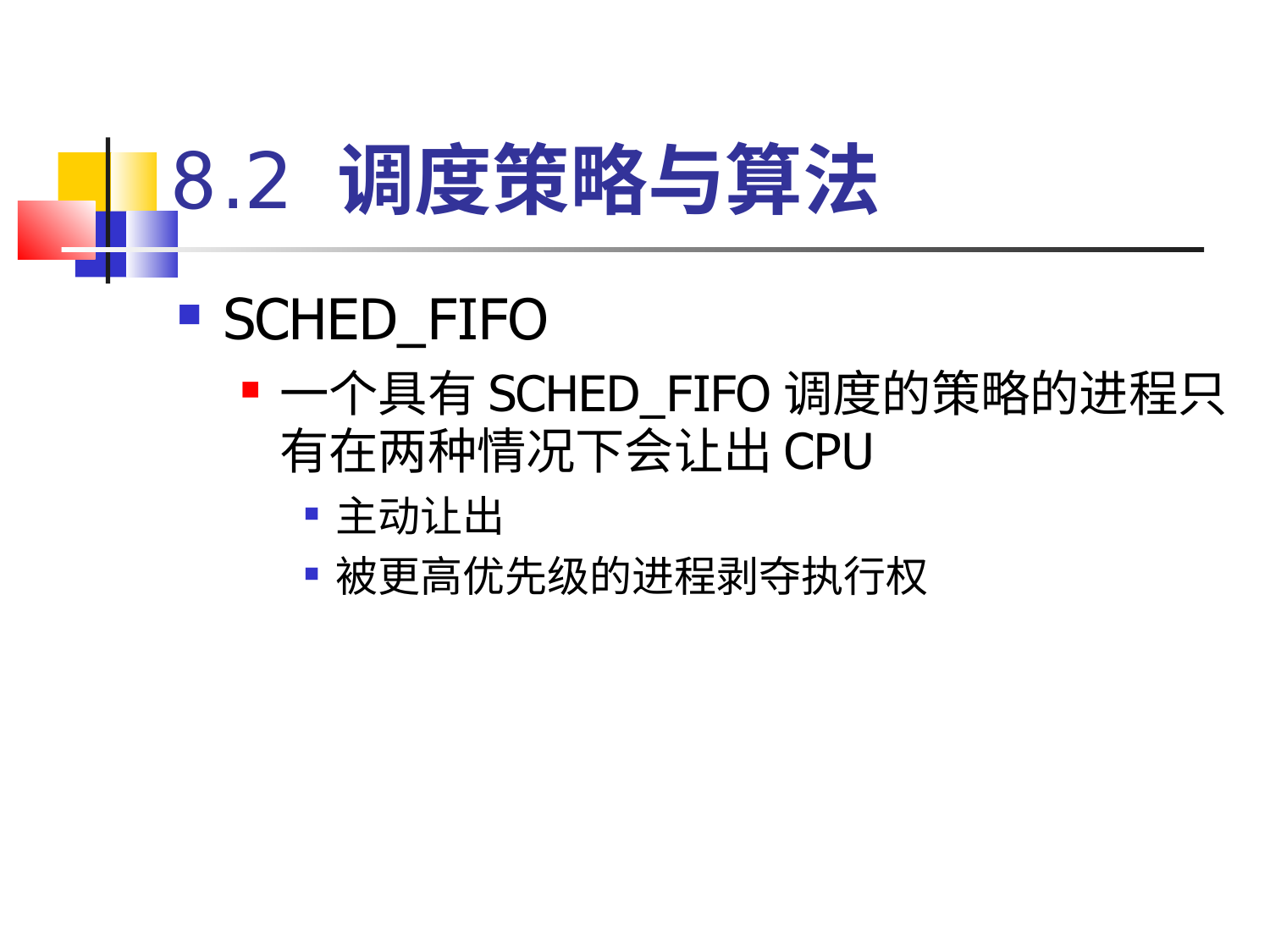

8.2 调度策略与算法
SCHED_FIFO
一个具有SCHED_FIFO调度的策略的进程只有在两种情况下会让出CPU
主动让出
被更高优先级的进程剥夺执行权